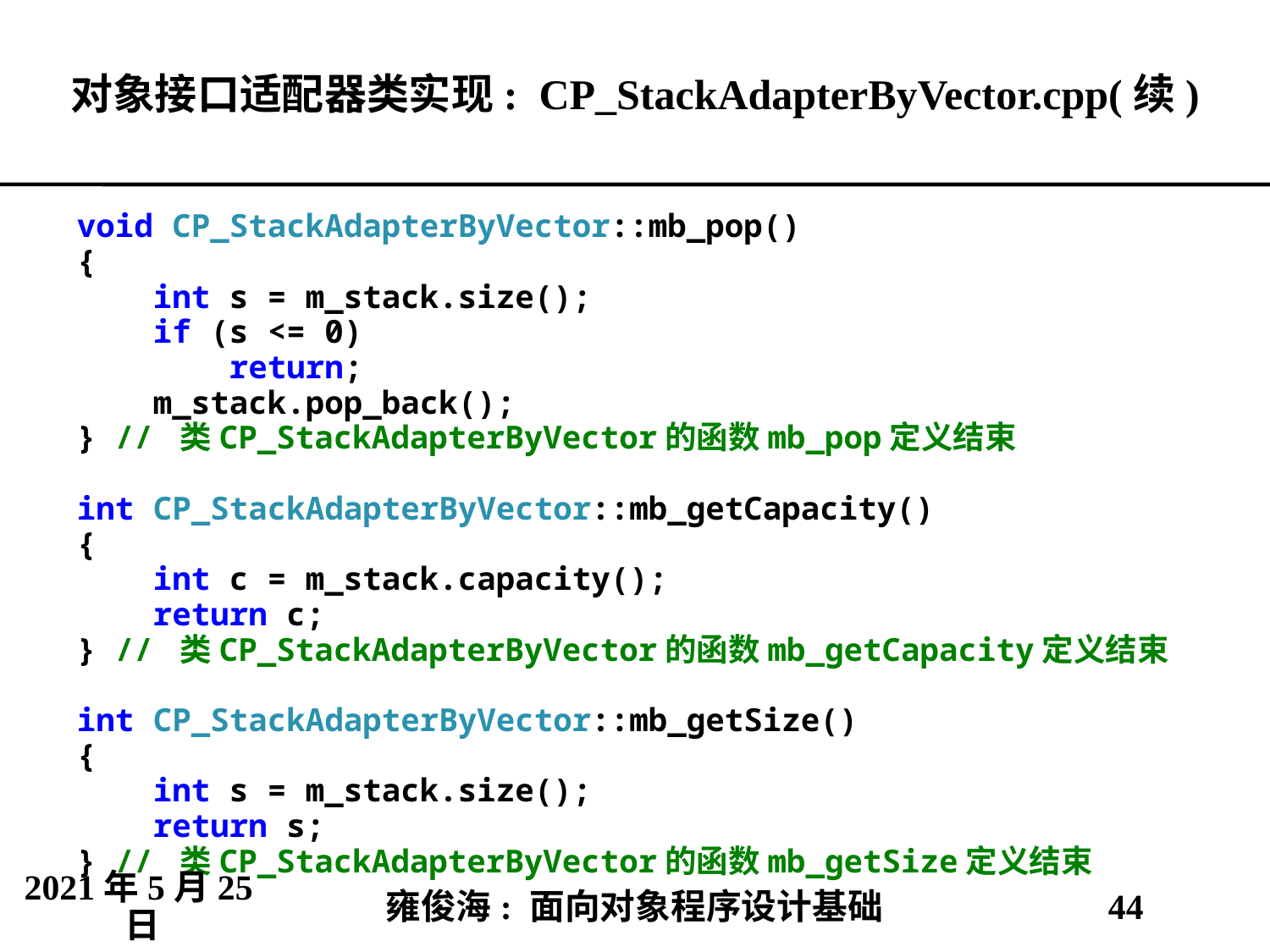

# 对象接口适配器类实现:  CP_StackAdapterByVector.cpp(续)

void CP_StackAdapterByVector::mb_pop()
{
    int s = m_stack.size();
    if (s <= 0)
        return;
    m_stack.pop_back();
} // 类CP_StackAdapterByVector的函数mb_pop定义结束

int CP_StackAdapterByVector::mb_getCapacity()
{
    int c = m_stack.capacity();
    return c;
} // 类CP_StackAdapterByVector的函数mb_getCapacity定义结束

int CP_StackAdapterByVector::mb_getSize()
{
    int s = m_stack.size();
    return s;
} // 类CP_StackAdapterByVector的函数mb_getSize定义结束
2021年5月25日
雍俊海: 面向对象程序设计基础
44